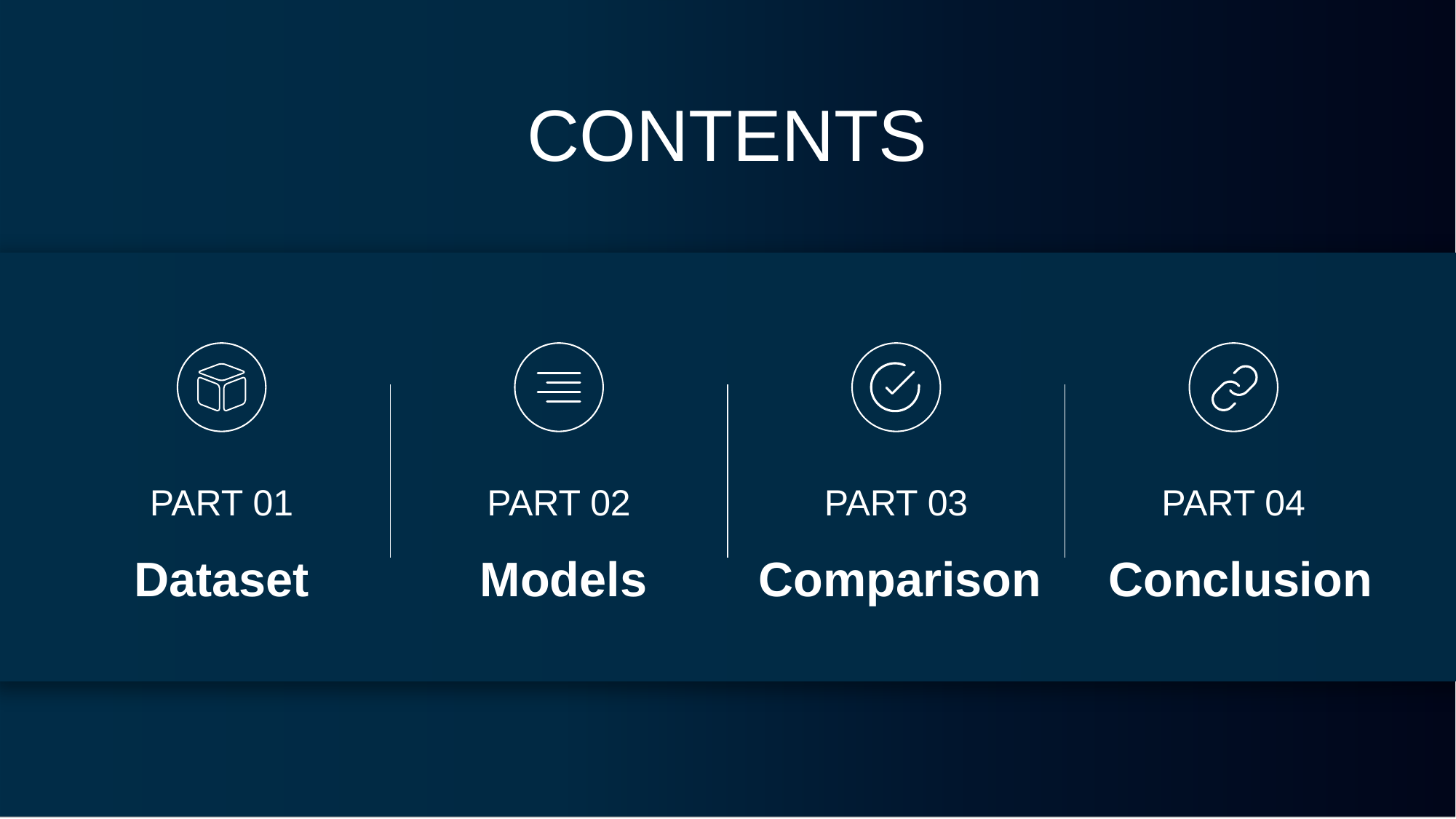

行业PPT模板http://www.1ppt.com/hangye/
CONTENTS

PART 01
Dataset

PART 02
Models

PART 03
Comparison

PART 04
 Conclusion